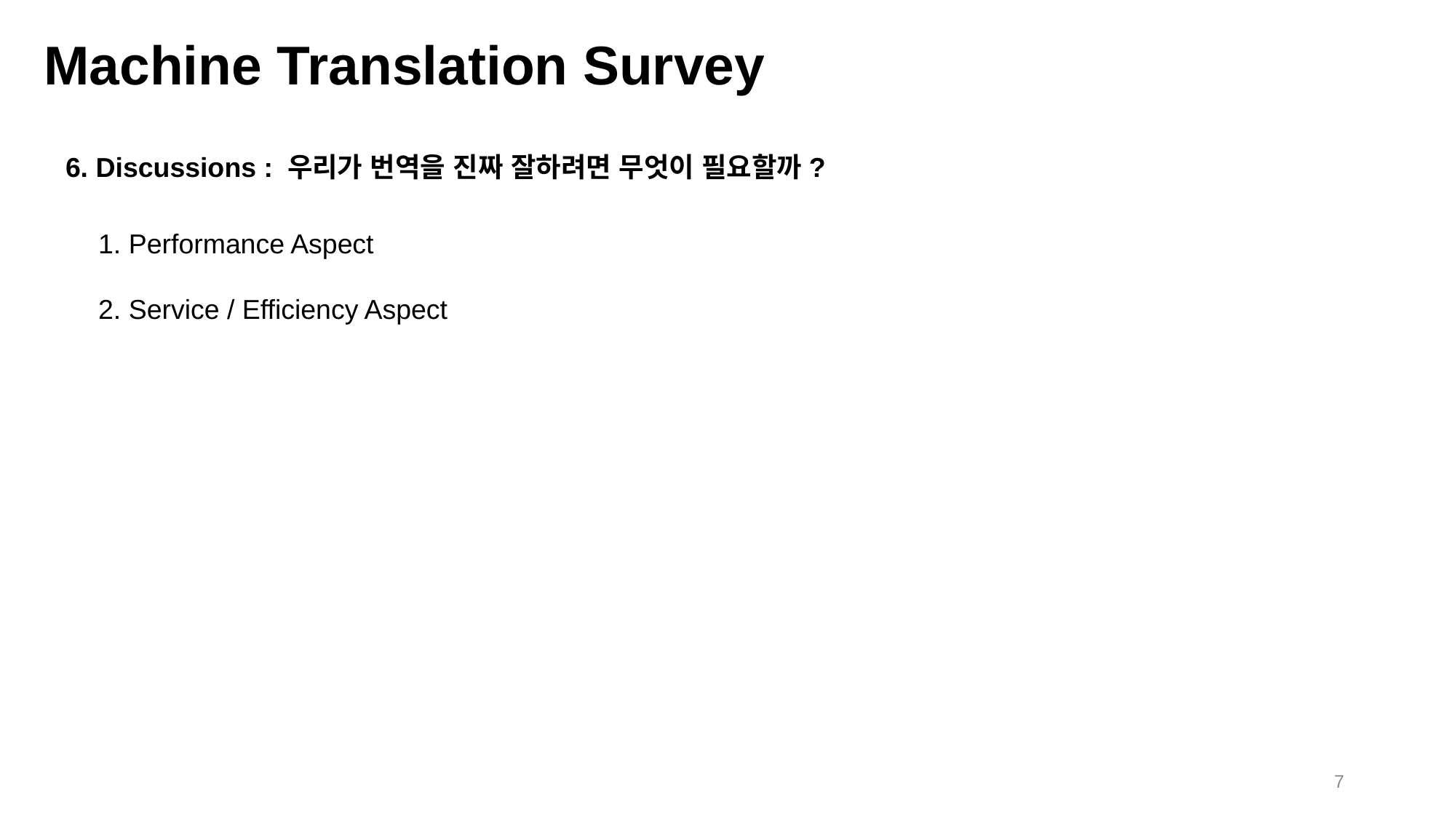

# Machine Translation Survey

6. Discussions : 우리가 번역을 진짜 잘하려면 무엇이 필요할까?

1. Performance Aspect

2. Service / Efficiency Aspect

7